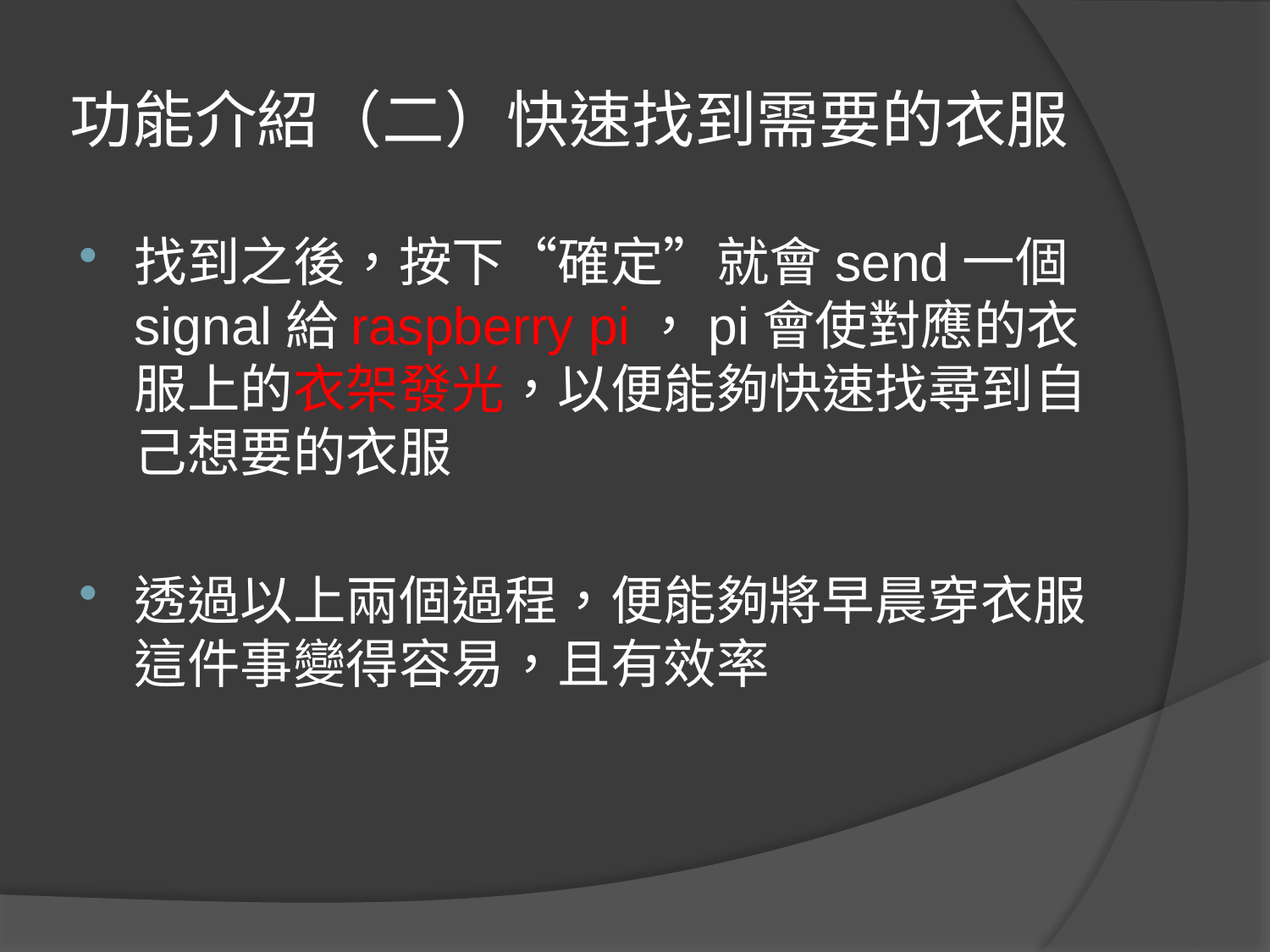

# 功能介紹（二）快速找到需要的衣服
找到之後，按下“確定”就會send一個signal給raspberry pi，pi會使對應的衣服上的衣架發光，以便能夠快速找尋到自己想要的衣服

透過以上兩個過程，便能夠將早晨穿衣服這件事變得容易，且有效率